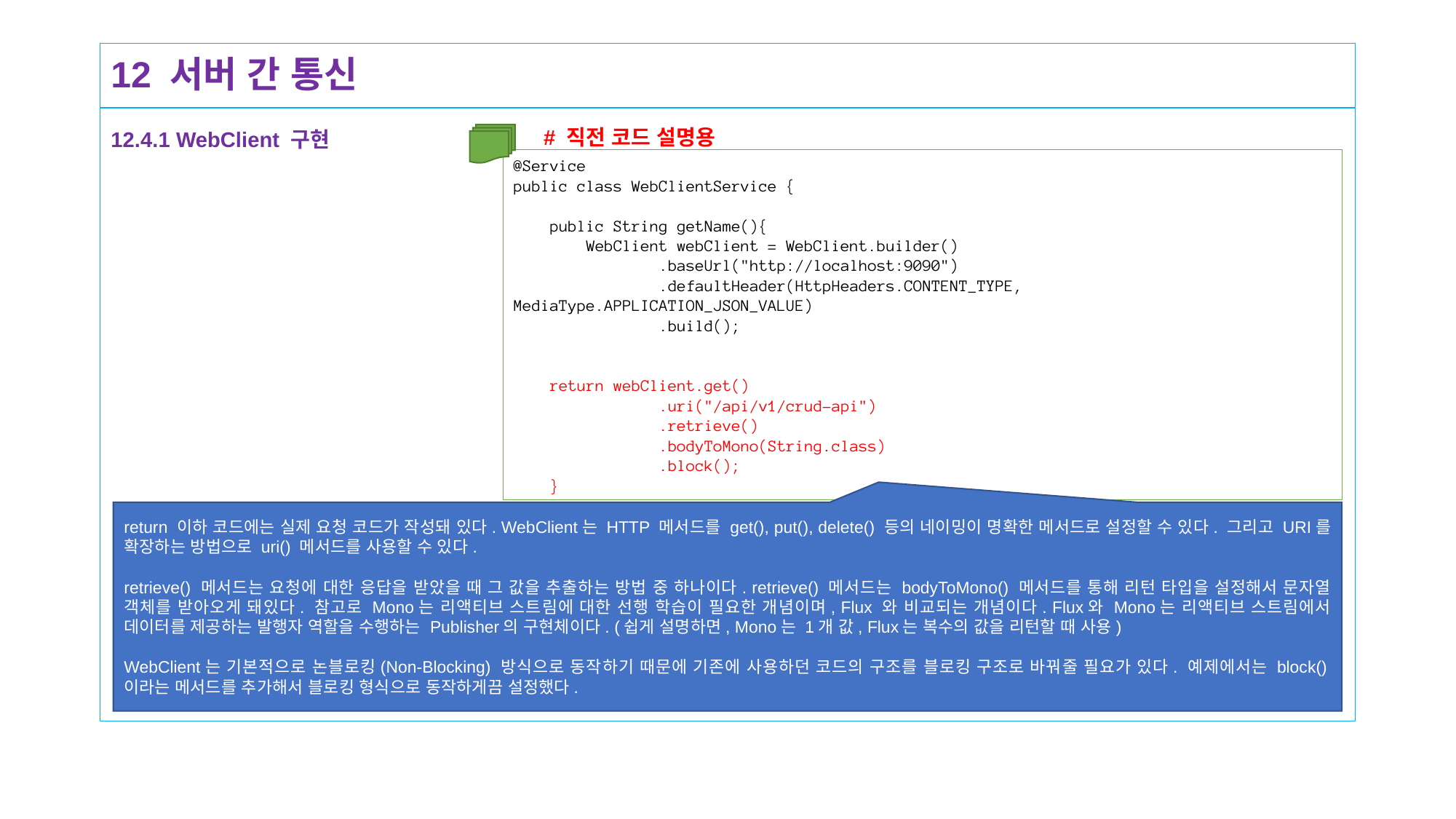

# 12 서버 간 통신
12.4.1 WebClient 구현

# 직전 코드 설명용

@Service
public class WebClientService {

    public String getName(){
        WebClient webClient = WebClient.builder()
                .baseUrl("http://localhost:9090")
                .defaultHeader(HttpHeaders.CONTENT_TYPE, MediaType.APPLICATION_JSON_VALUE)
                .build();

    return webClient.get()
                .uri("/api/v1/crud-api")
                .retrieve()
                .bodyToMono(String.class)
                .block();
    }
return 이하 코드에는 실제 요청 코드가 작성돼 있다. WebClient는 HTTP 메서드를 get(), put(), delete() 등의 네이밍이 명확한 메서드로 설정할 수 있다. 그리고 URI를 확장하는 방법으로 uri() 메서드를 사용할 수 있다.

retrieve() 메서드는 요청에 대한 응답을 받았을 때 그 값을 추출하는 방법 중 하나이다. retrieve() 메서드는 bodyToMono() 메서드를 통해 리턴 타입을 설정해서 문자열 객체를 받아오게 돼있다. 참고로 Mono는 리액티브 스트림에 대한 선행 학습이 필요한 개념이며, Flux 와 비교되는 개념이다. Flux와 Mono는 리액티브 스트림에서 데이터를 제공하는 발행자 역할을 수행하는 Publisher의 구현체이다. (쉽게 설명하면, Mono는 1개 값, Flux는 복수의 값을 리턴할 때 사용)

WebClient는 기본적으로 논블로킹(Non-Blocking) 방식으로 동작하기 때문에 기존에 사용하던 코드의 구조를 블로킹 구조로 바꿔줄 필요가 있다. 예제에서는 block()이라는 메서드를 추가해서 블로킹 형식으로 동작하게끔 설정했다.